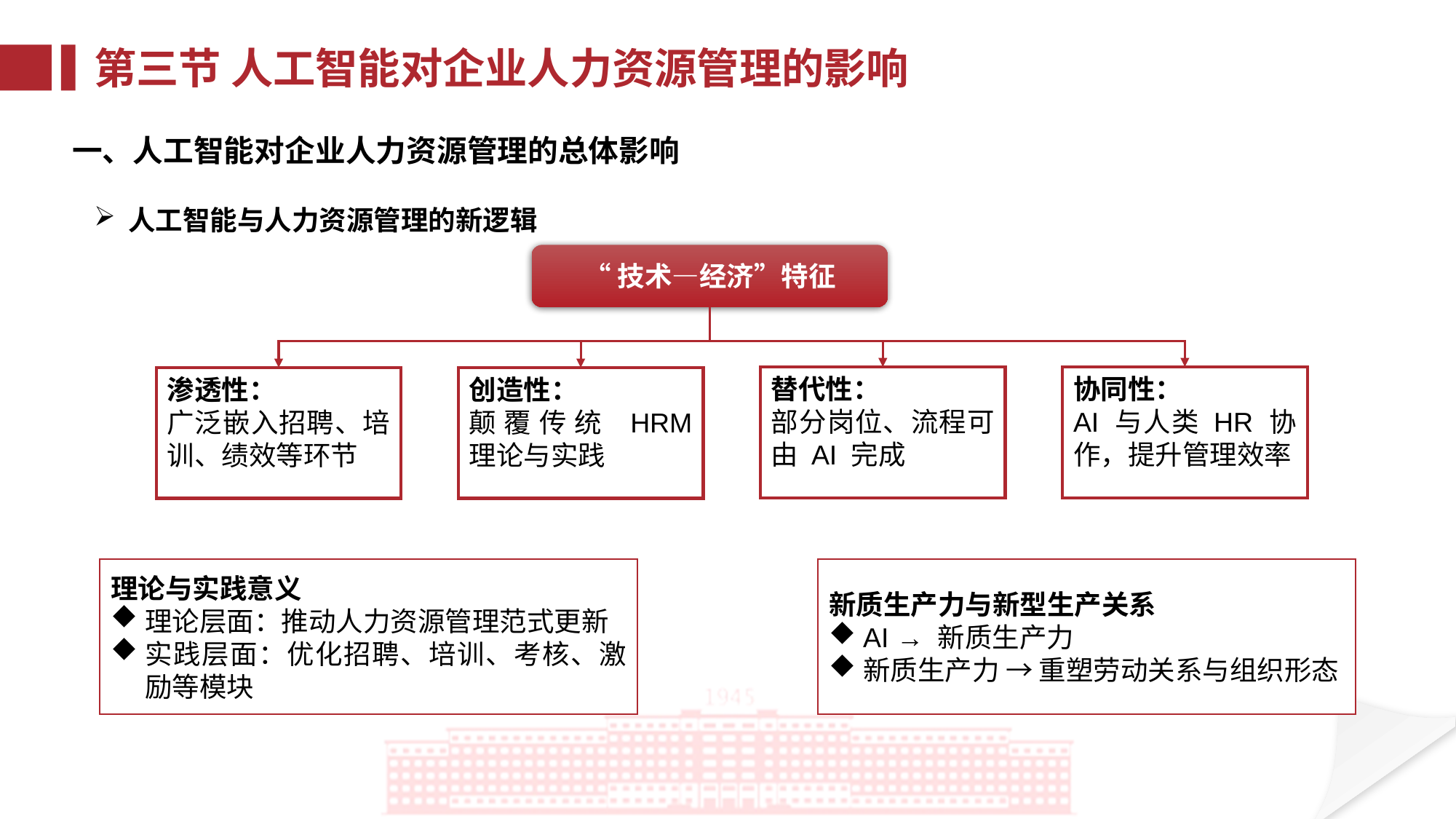

第三节 人工智能对企业人力资源管理的影响

一、人工智能对企业人力资源管理的总体影响
人工智能与人力资源管理的新逻辑
“技术—经济”特征
替代性：
部分岗位、流程可由 AI 完成
协同性：
AI 与人类 HR 协作，提升管理效率
渗透性：
广泛嵌入招聘、培训、绩效等环节
创造性：
颠覆传统 HRM 理论与实践
理论与实践意义
理论层面：推动人力资源管理范式更新
实践层面：优化招聘、培训、考核、激励等模块
新质生产力与新型生产关系
AI → 新质生产力
新质生产力 → 重塑劳动关系与组织形态